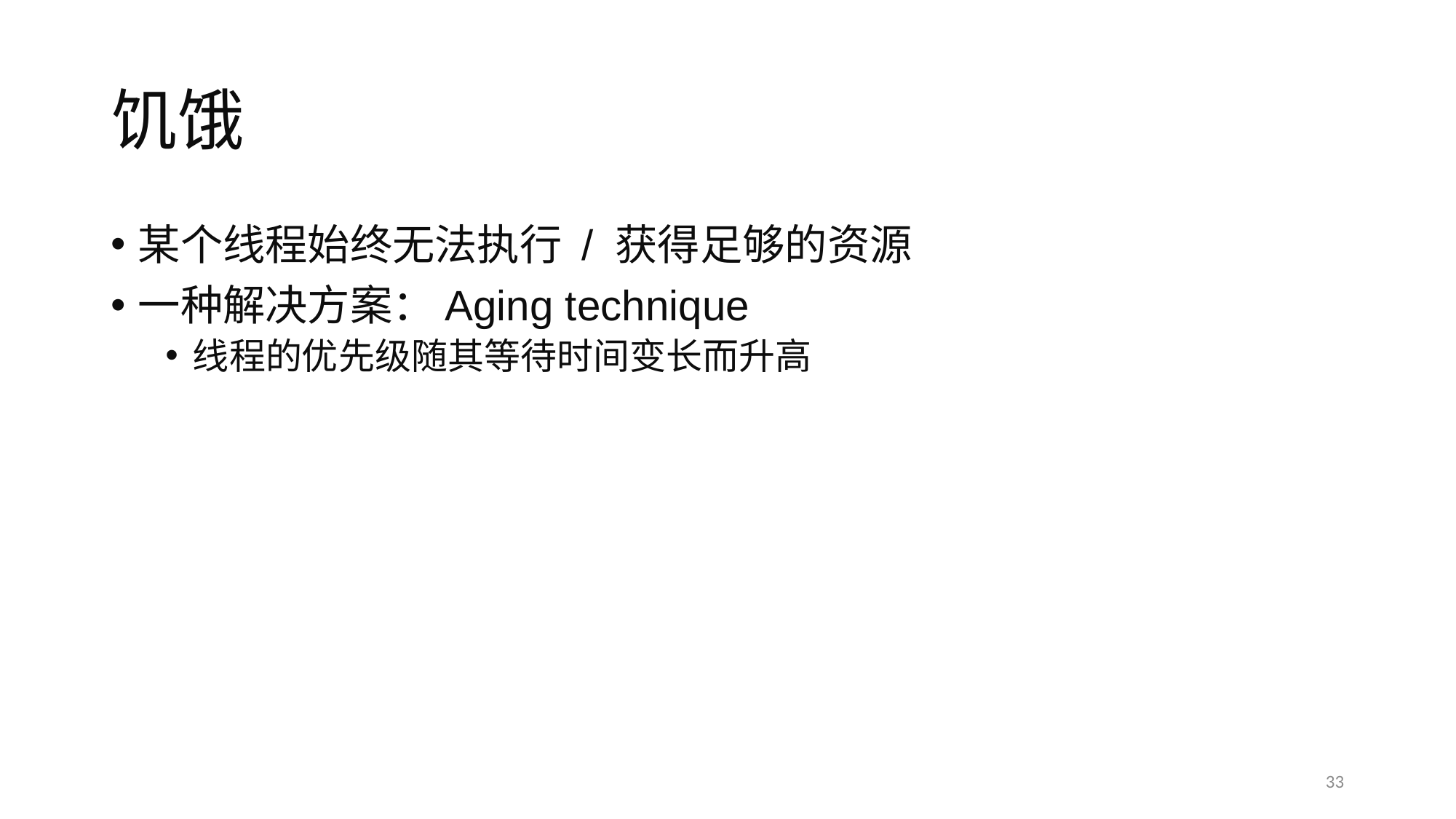

# 饥饿
某个线程始终无法执行 / 获得足够的资源
一种解决方案：Aging technique
线程的优先级随其等待时间变长而升高
33